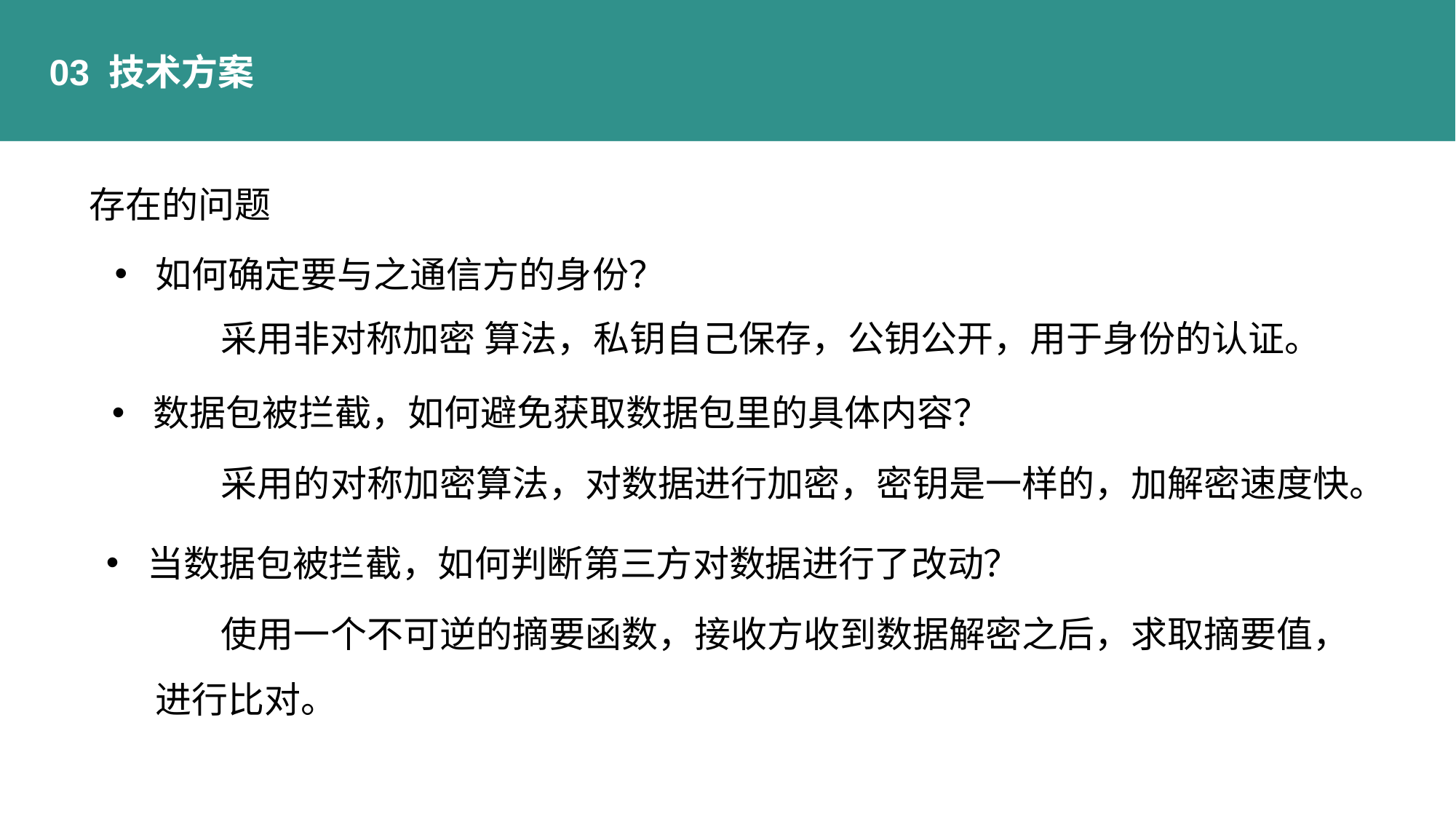

03 技术方案
存在的问题

如何确定要与之通信方的身份？
       采用非对称加密 算法，私钥自己保存，公钥公开，用于身份的认证。
数据包被拦截，如何避免获取数据包里的具体内容？
       采用的对称加密算法，对数据进行加密，密钥是一样的，加解密速度快。
当数据包被拦截，如何判断第三方对数据进行了改动？

       使用一个不可逆的摘要函数，接收方收到数据解密之后，求取摘要值，进行比对。